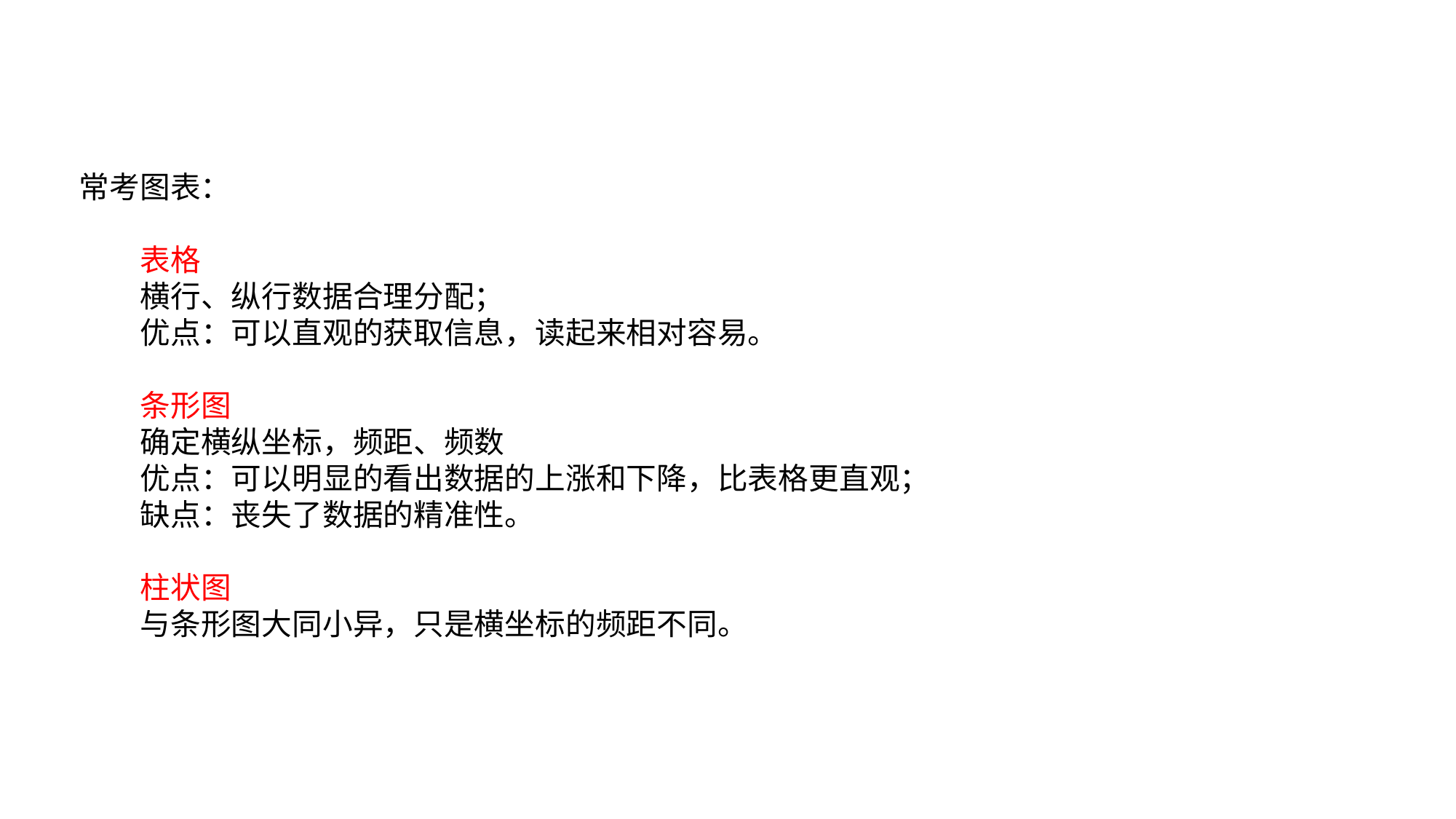

常考图表：

        表格
        横行、纵行数据合理分配；
        优点：可以直观的获取信息，读起来相对容易。

        条形图
        确定横纵坐标，频距、频数
        优点：可以明显的看出数据的上涨和下降，比表格更直观；
        缺点：丧失了数据的精准性。

        柱状图
        与条形图大同小异，只是横坐标的频距不同。